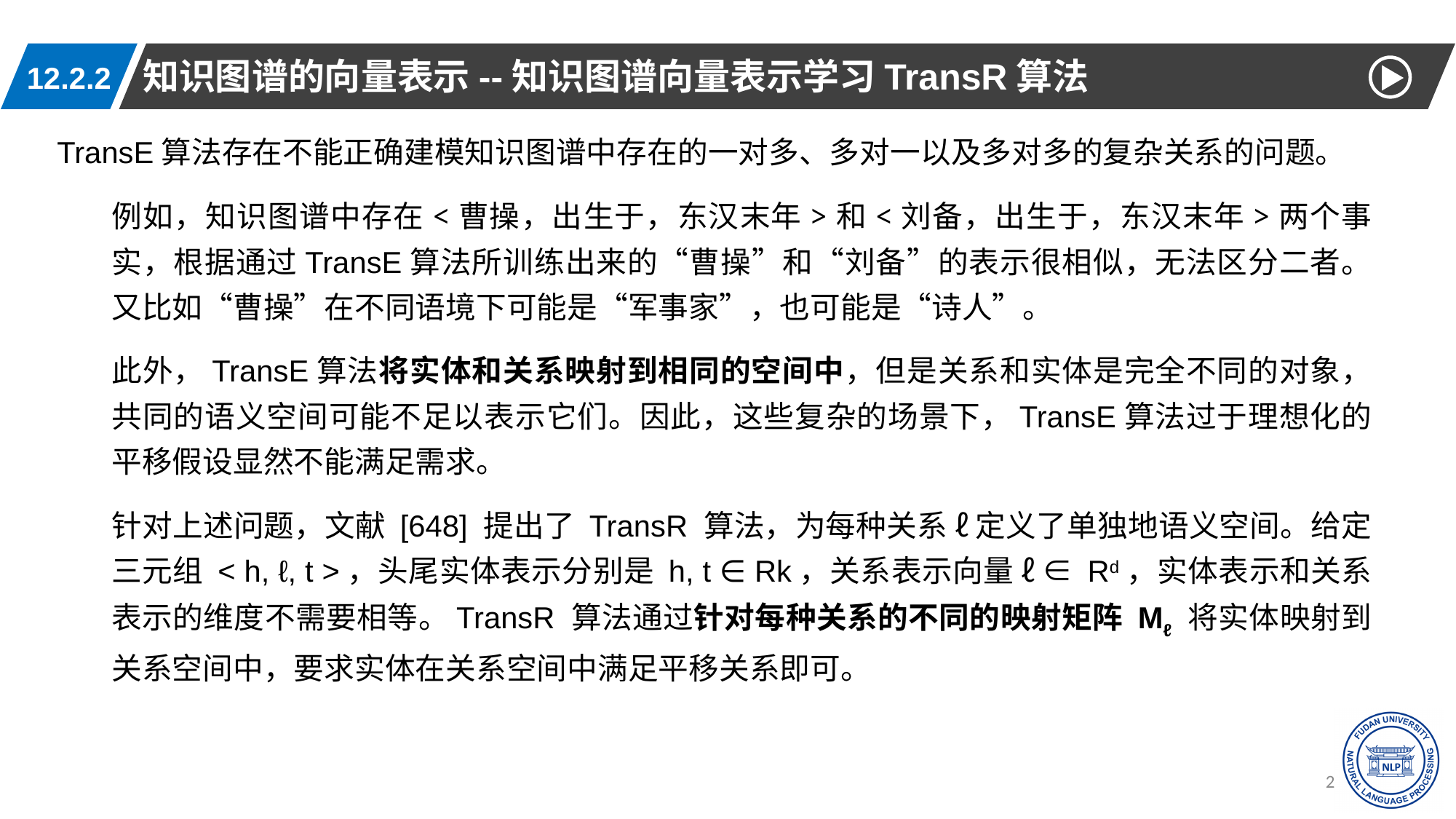

知识图谱的向量表示--知识图谱向量表示学习TransR算法
12.2.2

TransE算法存在不能正确建模知识图谱中存在的一对多、多对一以及多对多的复杂关系的问题。
例如，知识图谱中存在<曹操，出生于，东汉末年>和<刘备，出生于，东汉末年>两个事实，根据通过TransE算法所训练出来的“曹操”和“刘备”的表示很相似，无法区分二者。又比如“曹操”在不同语境下可能是“军事家”，也可能是“诗人”。
此外，TransE算法将实体和关系映射到相同的空间中，但是关系和实体是完全不同的对象，共同的语义空间可能不足以表示它们。因此，这些复杂的场景下，TransE算法过于理想化的平移假设显然不能满足需求。
针对上述问题，文献 [648] 提出了 TransR 算法，为每种关系 ℓ 定义了单独地语义空间。给定三元组 < h, ℓ, t >，头尾实体表示分别是 h, t ∈ Rk，关系表示向量 ℓ ∈ Rd，实体表示和关系表示的维度不需要相等。TransR 算法通过针对每种关系的不同的映射矩阵 Mℓ 将实体映射到关系空间中，要求实体在关系空间中满足平移关系即可。
27